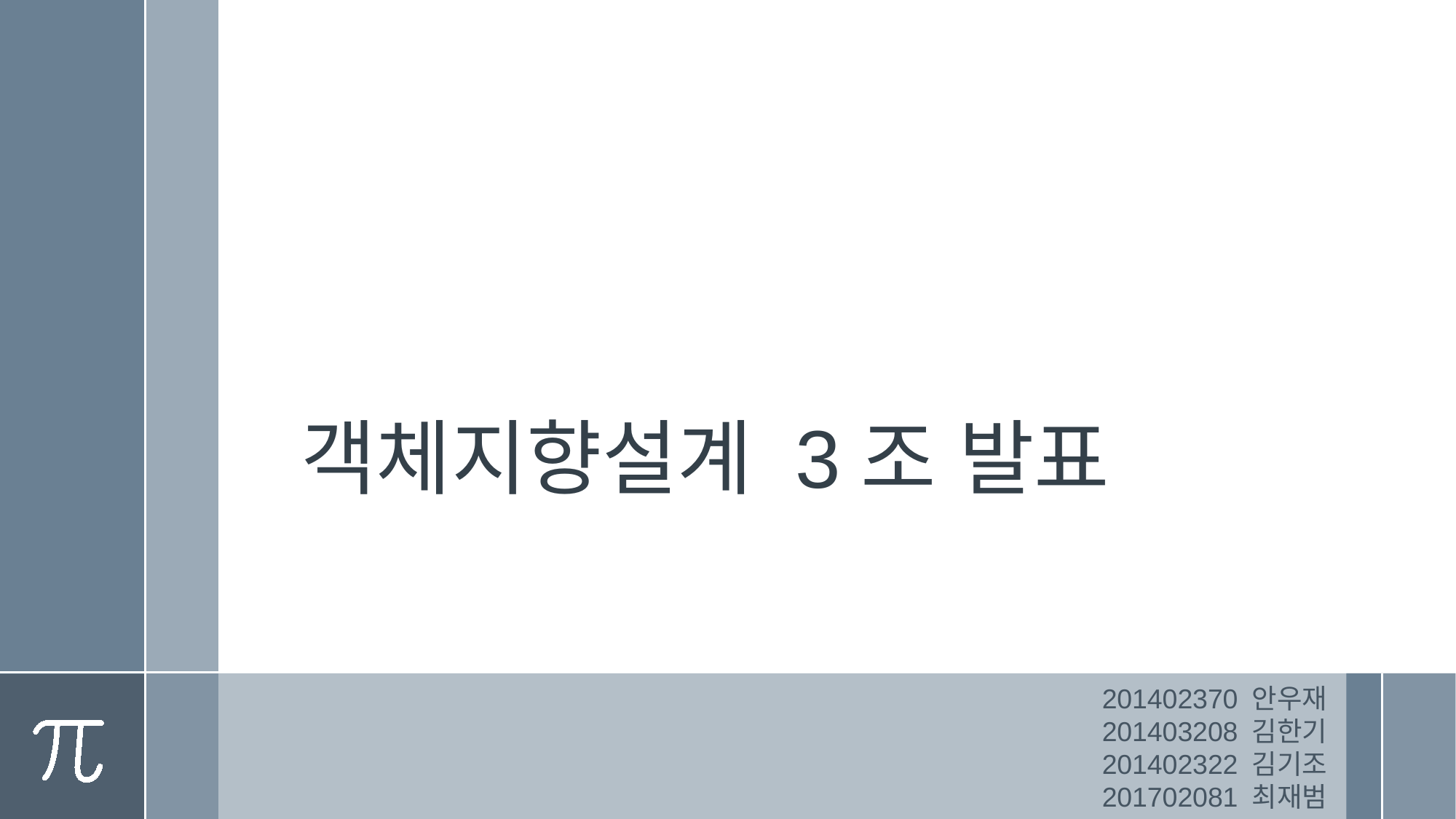

# 객체지향설계 3조 발표
201402370 안우재
201403208 김한기
201402322 김기조
201702081 최재범